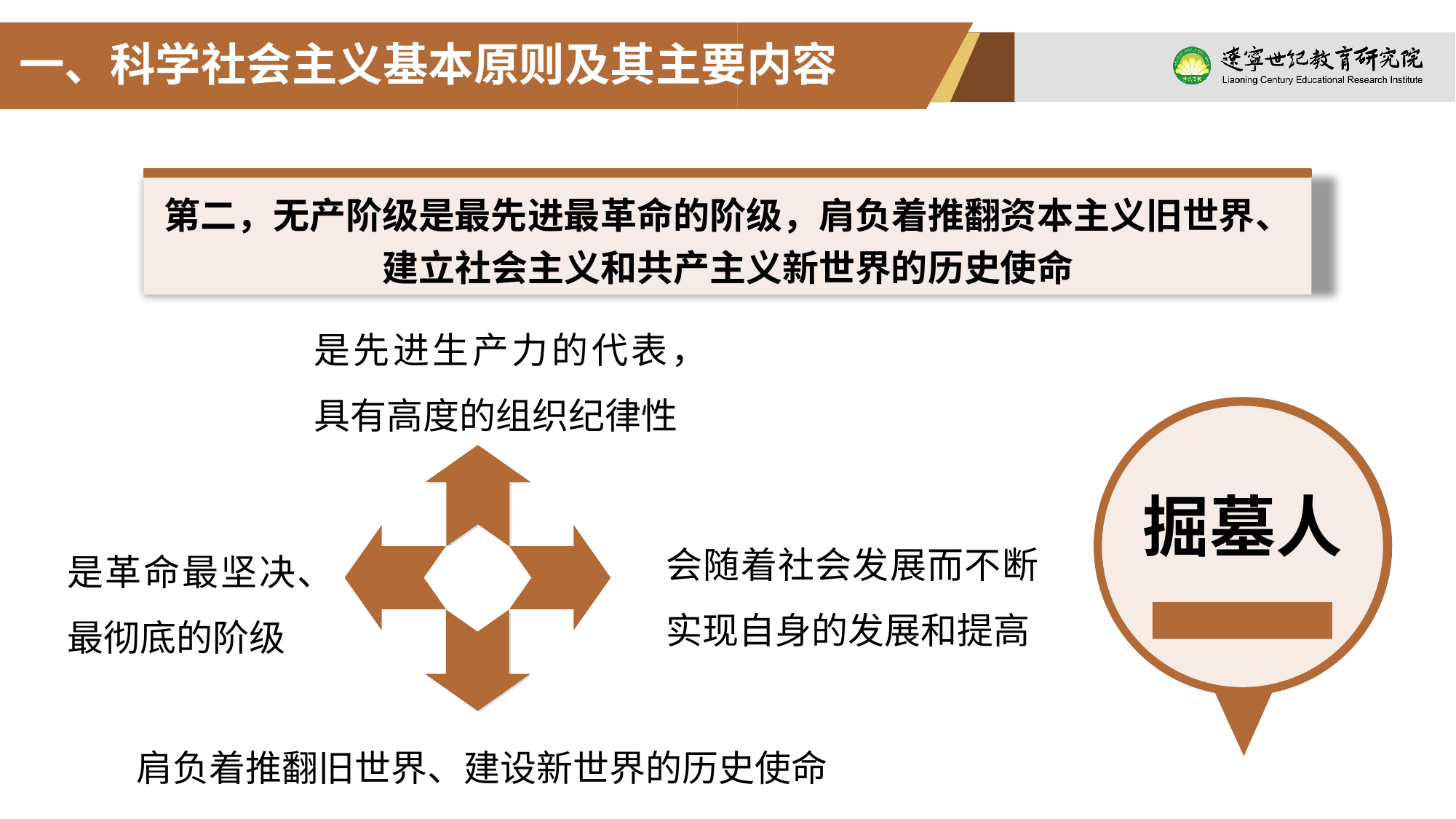

一、科学社会主义基本原则及其主要内容

第二，无产阶级是最先进最革命的阶级，肩负着推翻资本主义旧世界、建立社会主义和共产主义新世界的历史使命
是先进生产力的代表，具有高度的组织纪律性

掘墓人

会随着社会发展而不断实现自身的发展和提高
是革命最坚决、最彻底的阶级
肩负着推翻旧世界、建设新世界的历史使命